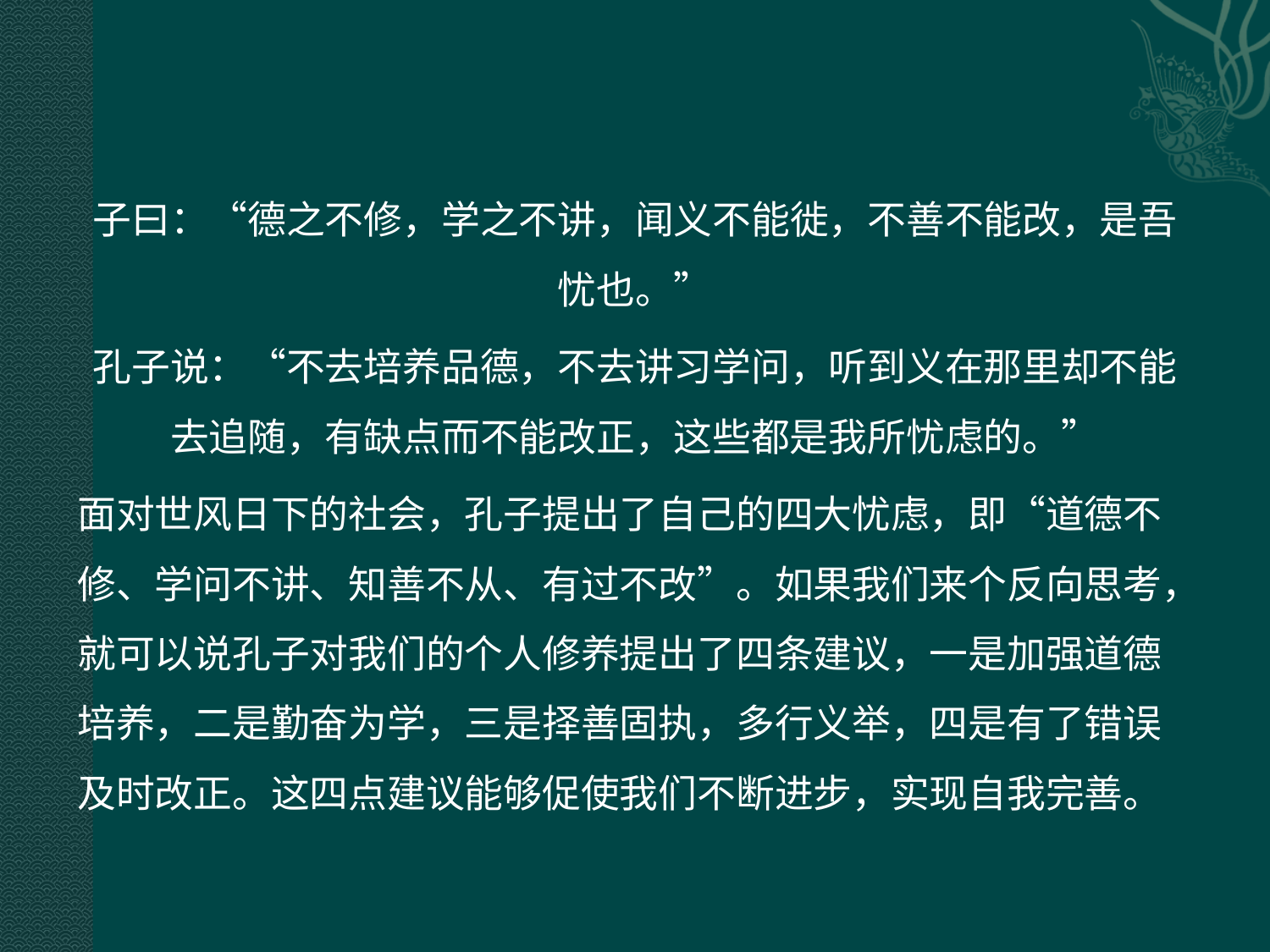

子曰：“德之不修，学之不讲，闻义不能徙，不善不能改，是吾忧也。”
孔子说：“不去培养品德，不去讲习学问，听到义在那里却不能去追随，有缺点而不能改正，这些都是我所忧虑的。”
面对世风日下的社会，孔子提出了自己的四大忧虑，即“道德不修、学问不讲、知善不从、有过不改”。如果我们来个反向思考，就可以说孔子对我们的个人修养提出了四条建议，一是加强道德培养，二是勤奋为学，三是择善固执，多行义举，四是有了错误及时改正。这四点建议能够促使我们不断进步，实现自我完善。